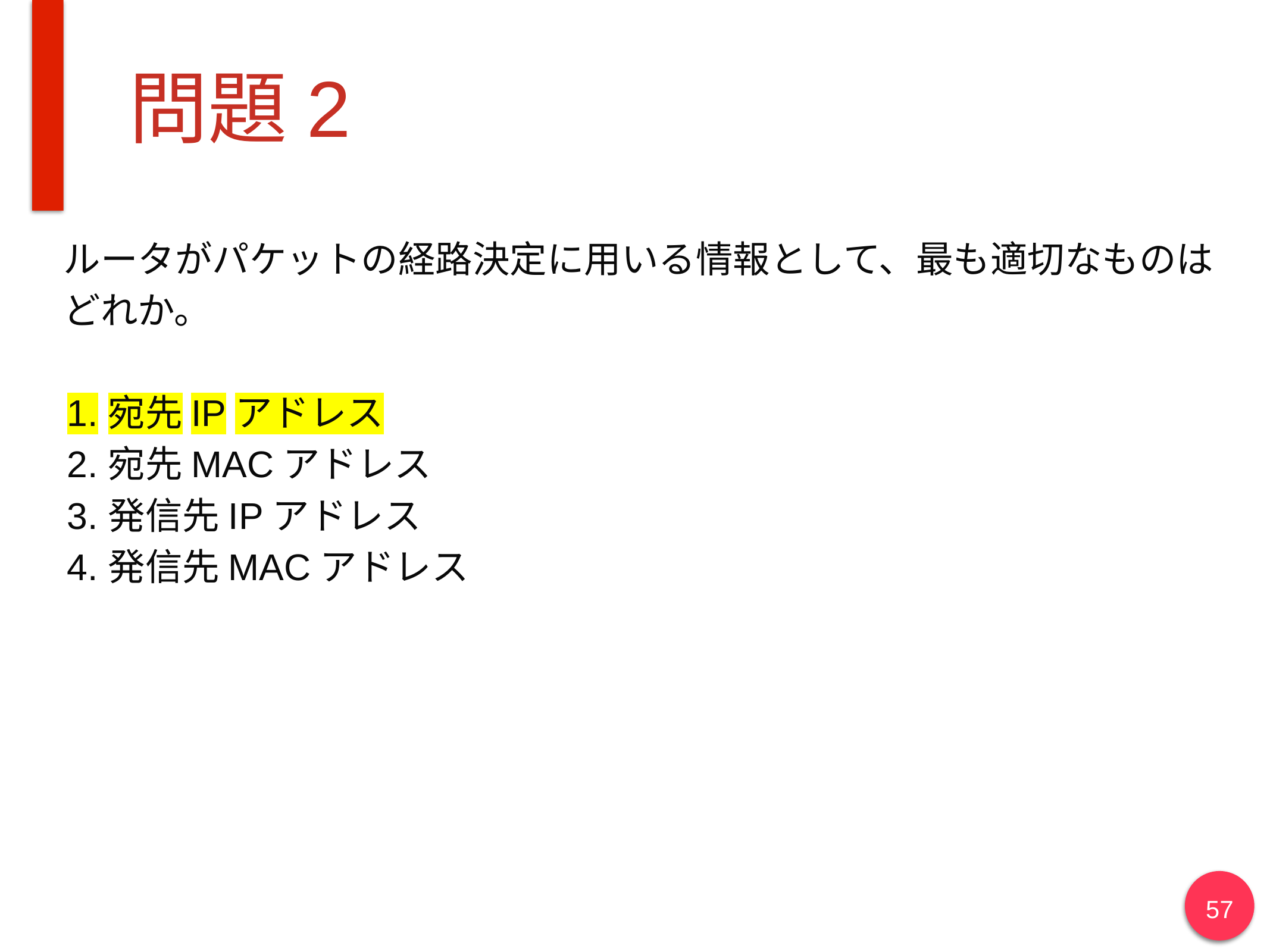

# 問題2
ルータがパケットの経路決定に用いる情報として、最も適切なものは
どれか。

宛先IPアドレス
宛先MACアドレス
発信先IPアドレス
発信先MACアドレス
57